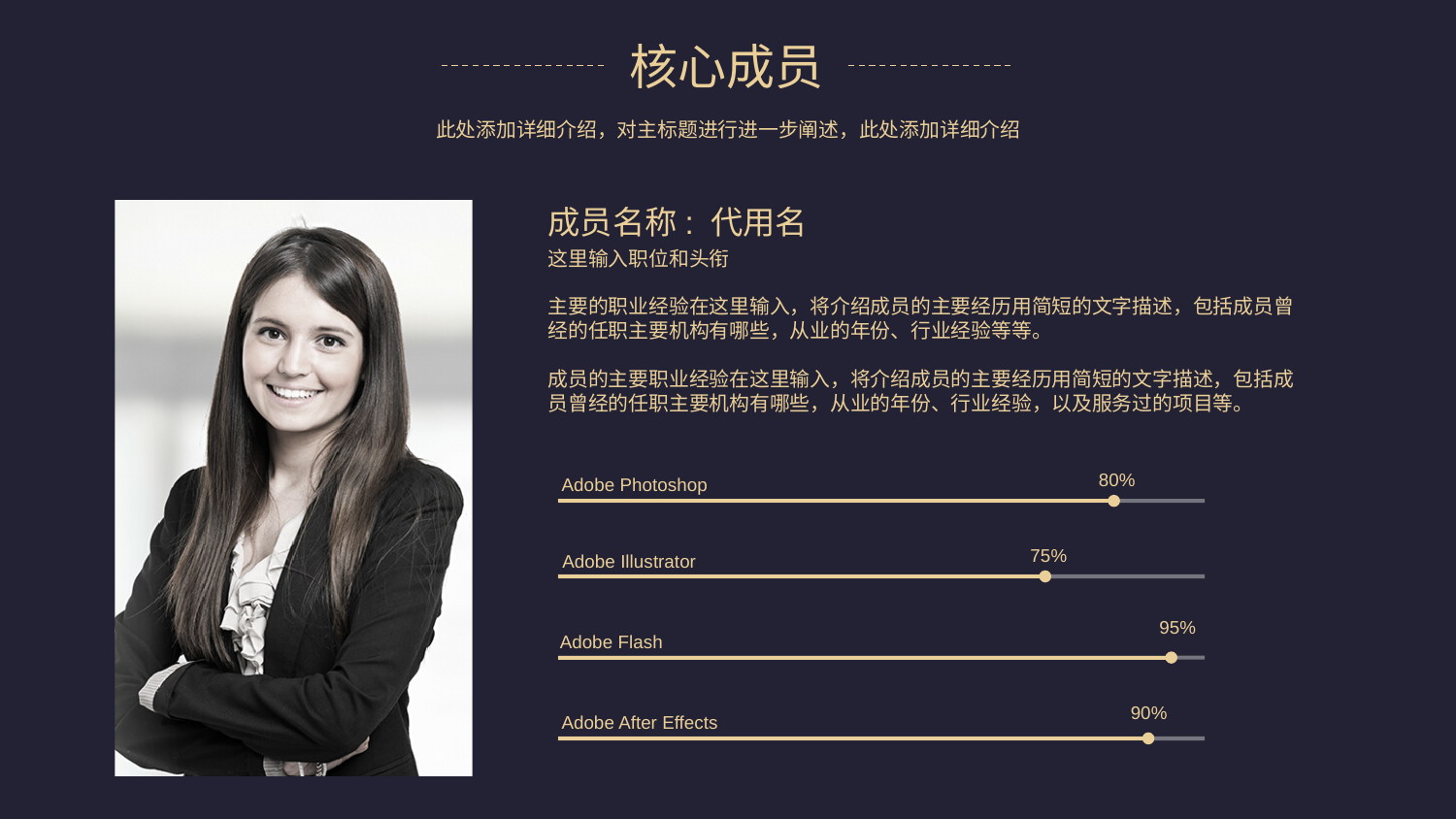

核心成员
此处添加详细介绍，对主标题进行进一步阐述，此处添加详细介绍
成员名称: 代用名
这里输入职位和头衔

主要的职业经验在这里输入，将介绍成员的主要经历用简短的文字描述，包括成员曾经的任职主要机构有哪些，从业的年份、行业经验等等。

成员的主要职业经验在这里输入，将介绍成员的主要经历用简短的文字描述，包括成员曾经的任职主要机构有哪些，从业的年份、行业经验，以及服务过的项目等。

80%
Adobe Photoshop
75%
Adobe Illustrator
95%
Adobe Flash
90%
Adobe After Effects